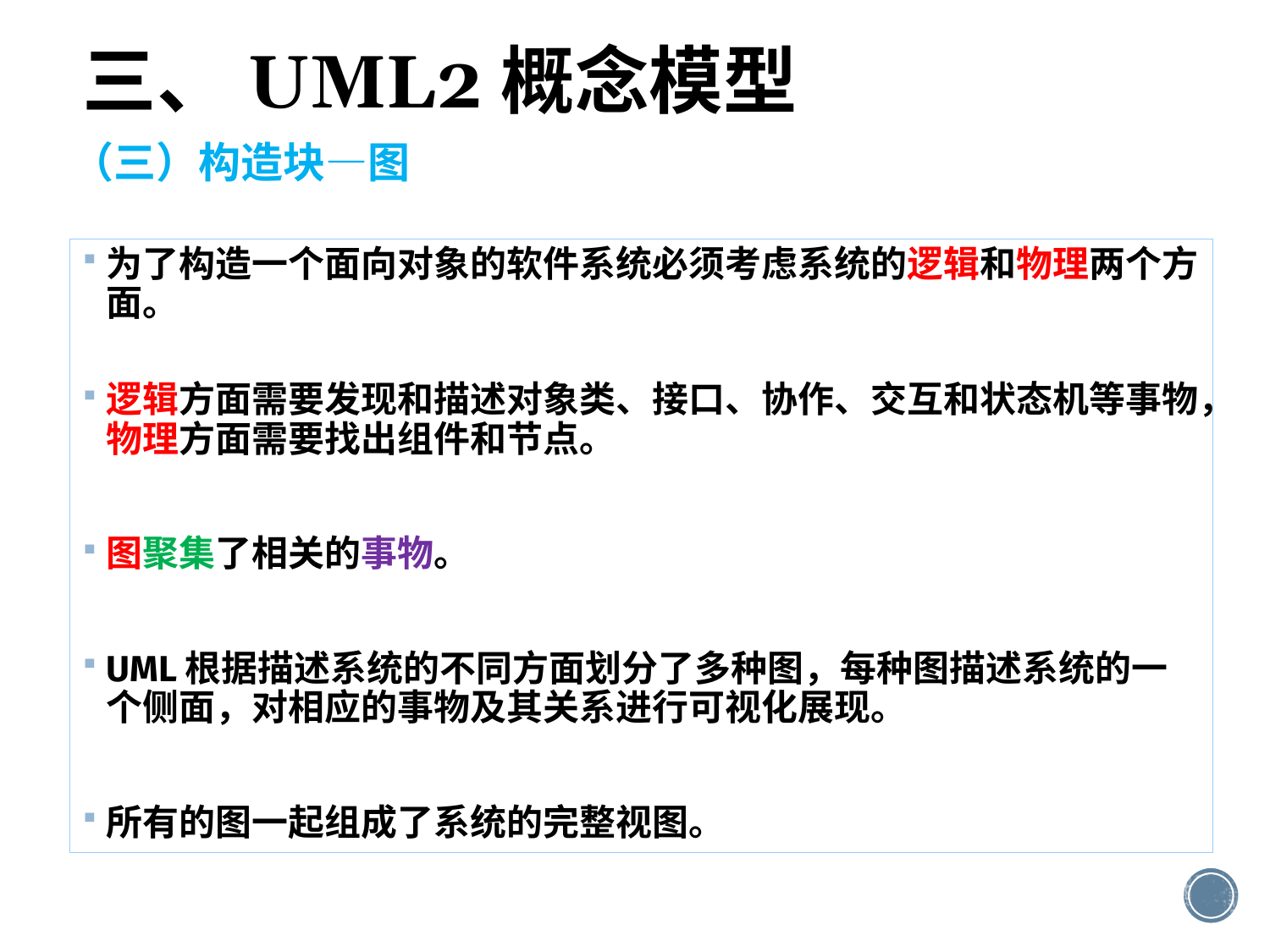

三、UML2概念模型
（三）构造块—图
为了构造一个面向对象的软件系统必须考虑系统的逻辑和物理两个方面。

逻辑方面需要发现和描述对象类、接口、协作、交互和状态机等事物，物理方面需要找出组件和节点。

图聚集了相关的事物。

UML根据描述系统的不同方面划分了多种图，每种图描述系统的一个侧面，对相应的事物及其关系进行可视化展现。

所有的图一起组成了系统的完整视图。